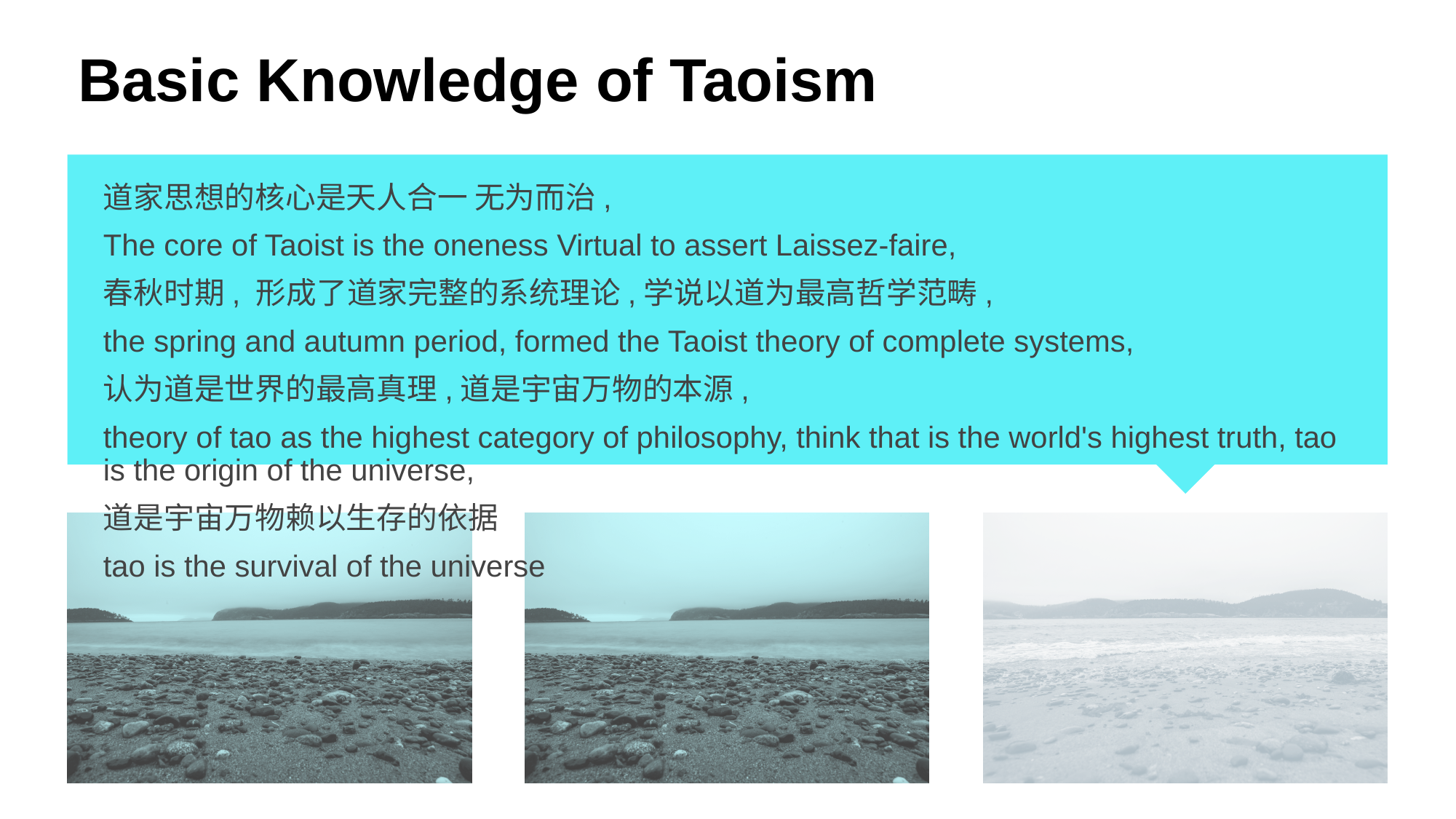

# Basic Knowledge of Taoism
道家思想的核心是天人合一 无为而治,
The core of Taoist is the oneness Virtual to assert Laissez-faire,
春秋时期, 形成了道家完整的系统理论,学说以道为最高哲学范畴,
the spring and autumn period, formed the Taoist theory of complete systems,
认为道是世界的最高真理,道是宇宙万物的本源,
theory of tao as the highest category of philosophy, think that is the world's highest truth, tao is the origin of the universe,
道是宇宙万物赖以生存的依据
tao is the survival of the universe